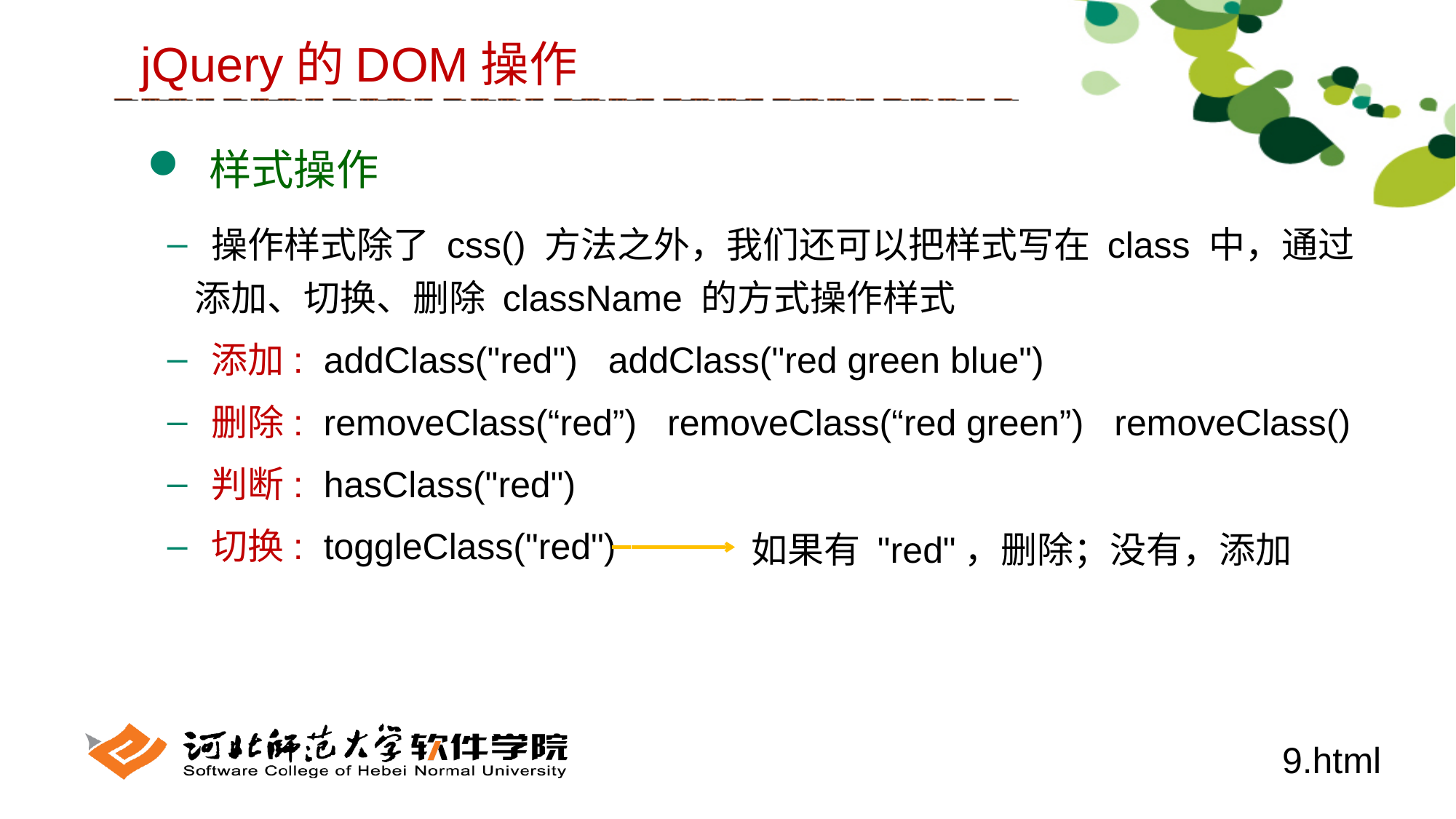

jQuery的DOM操作
 样式操作
 操作样式除了 css() 方法之外，我们还可以把样式写在 class 中，通过添加、切换、删除 className 的方式操作样式
 添加:  addClass("red")   addClass("red green blue")
 删除:  removeClass(“red”)   removeClass(“red green”)   removeClass()
 判断:  hasClass("red")
 切换:  toggleClass("red")

如果有 "red"，删除；没有，添加
9.html